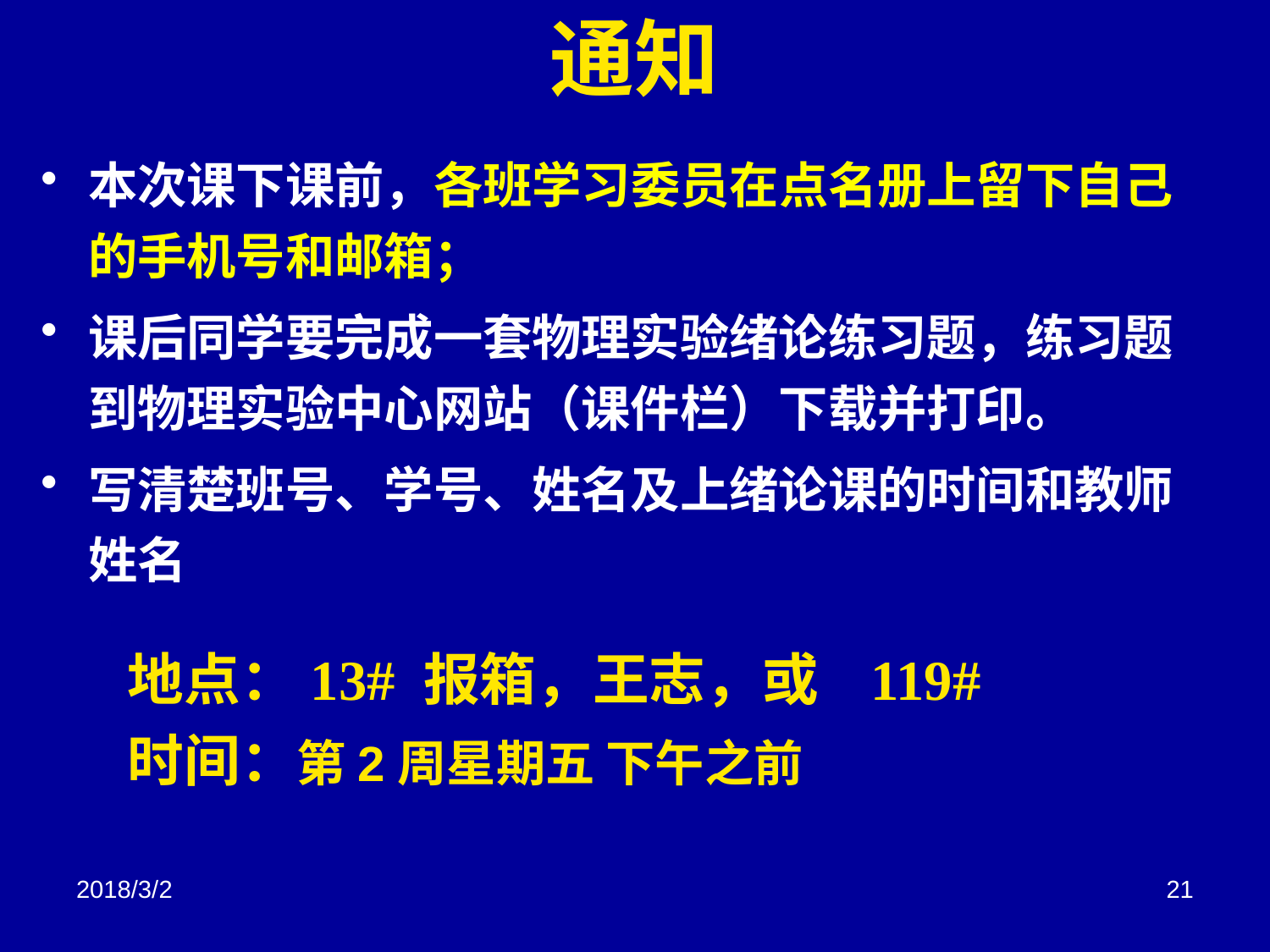

# 通知
本次课下课前，各班学习委员在点名册上留下自己的手机号和邮箱；
课后同学要完成一套物理实验绪论练习题，练习题到物理实验中心网站（课件栏）下载并打印。
写清楚班号、学号、姓名及上绪论课的时间和教师姓名

地点：13# 报箱，王志，或   119#
时间：第2周星期五 下午之前
2018/3/2
21